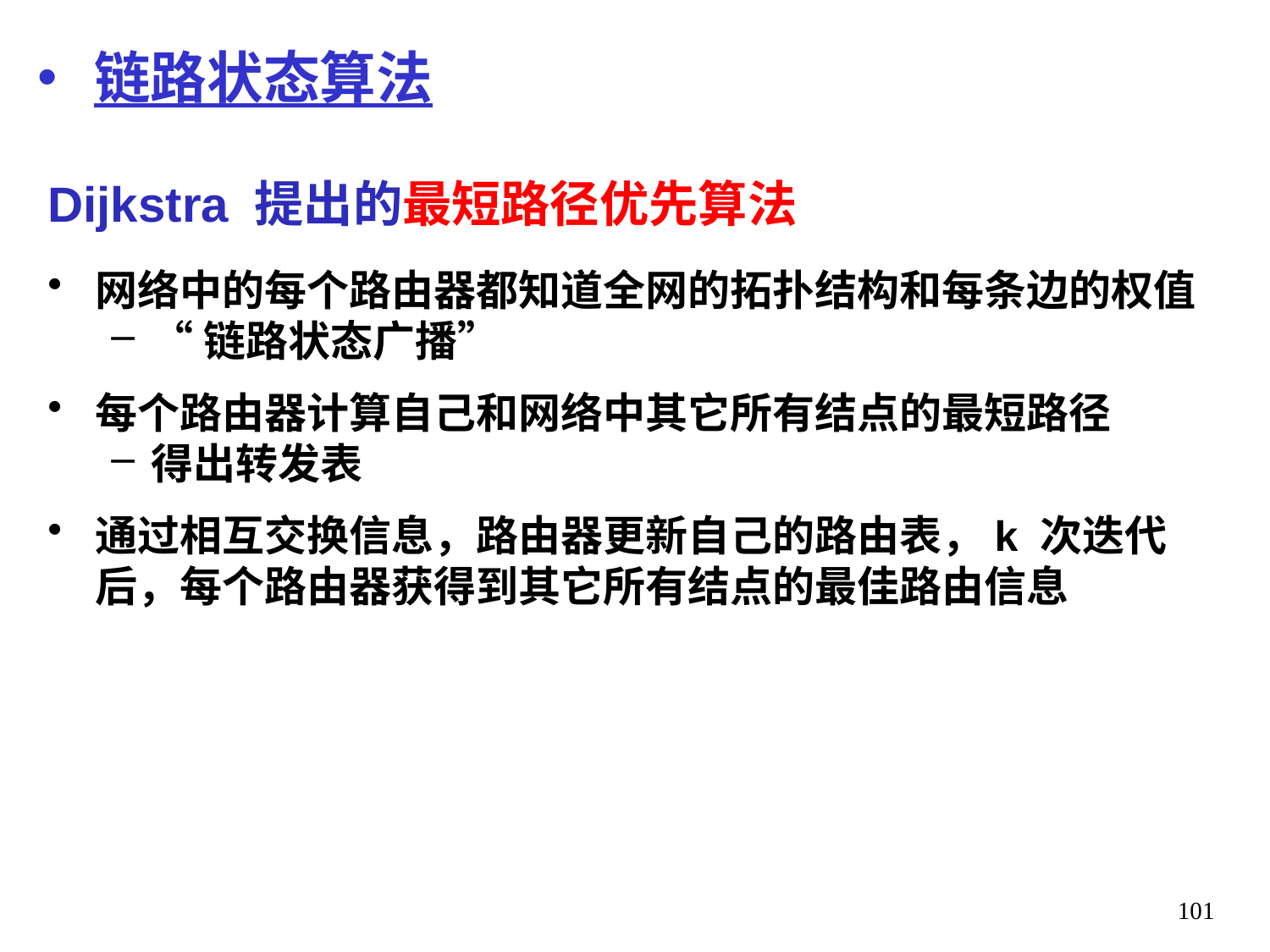

# 链路状态算法
Dijkstra 提出的最短路径优先算法
网络中的每个路由器都知道全网的拓扑结构和每条边的权值
“链路状态广播”
每个路由器计算自己和网络中其它所有结点的最短路径
得出转发表
通过相互交换信息，路由器更新自己的路由表，k 次迭代后，每个路由器获得到其它所有结点的最佳路由信息

101